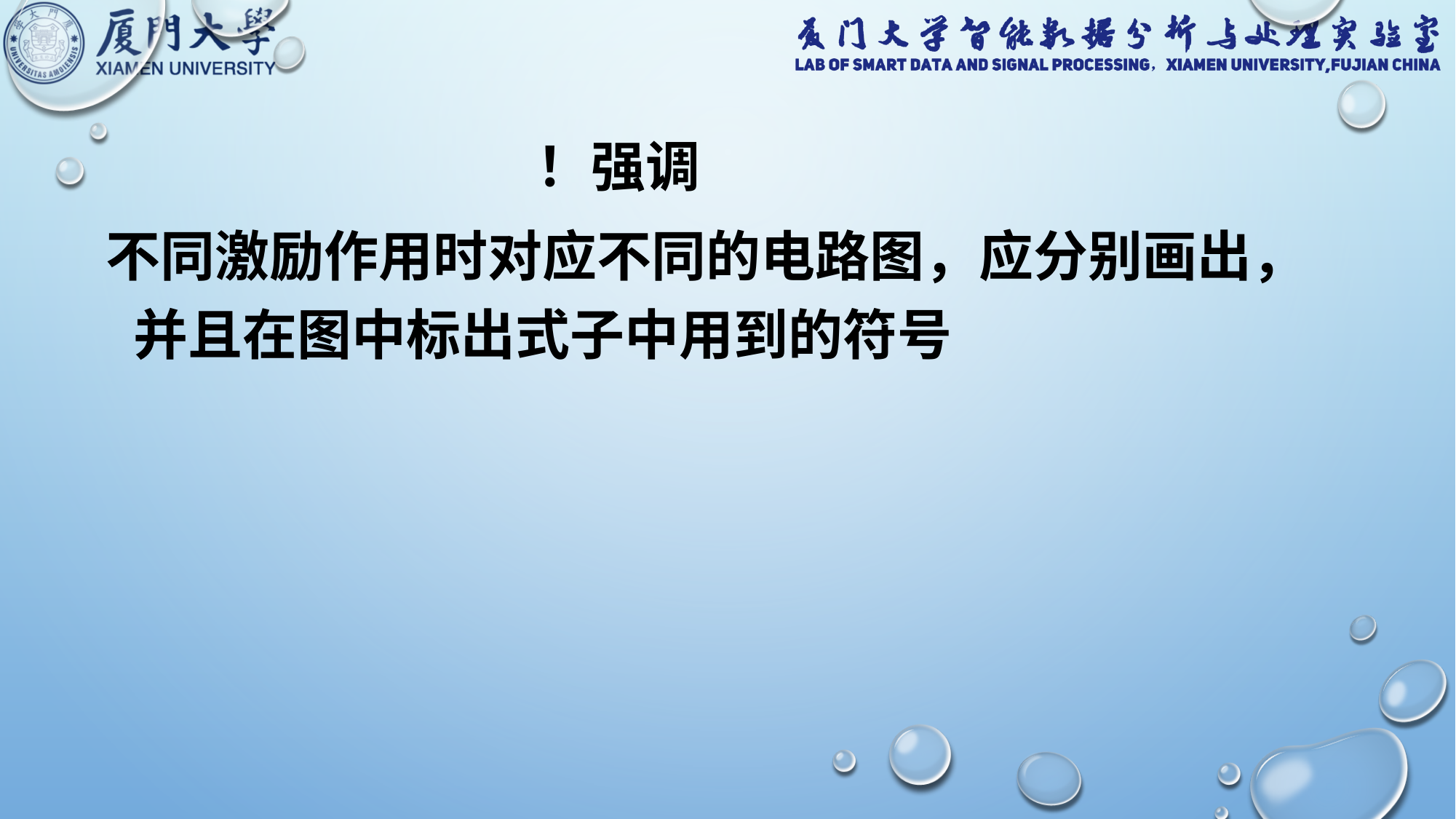

！强调
不同激励作用时对应不同的电路图，应分别画出，并且在图中标出式子中用到的符号
82